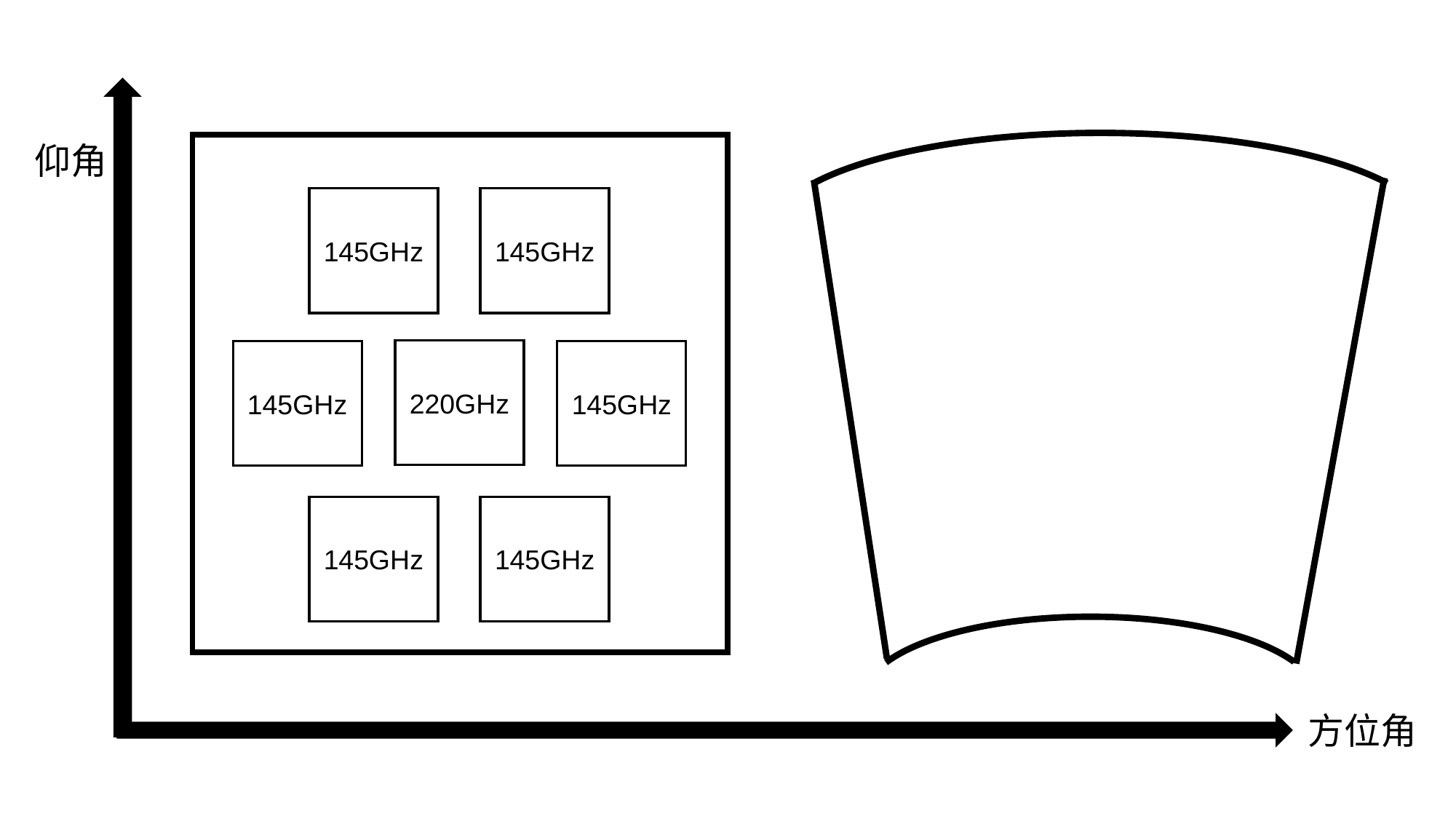

仰角

145GHz
145GHz
220GHz
145GHz
145GHz
145GHz
145GHz

方位角